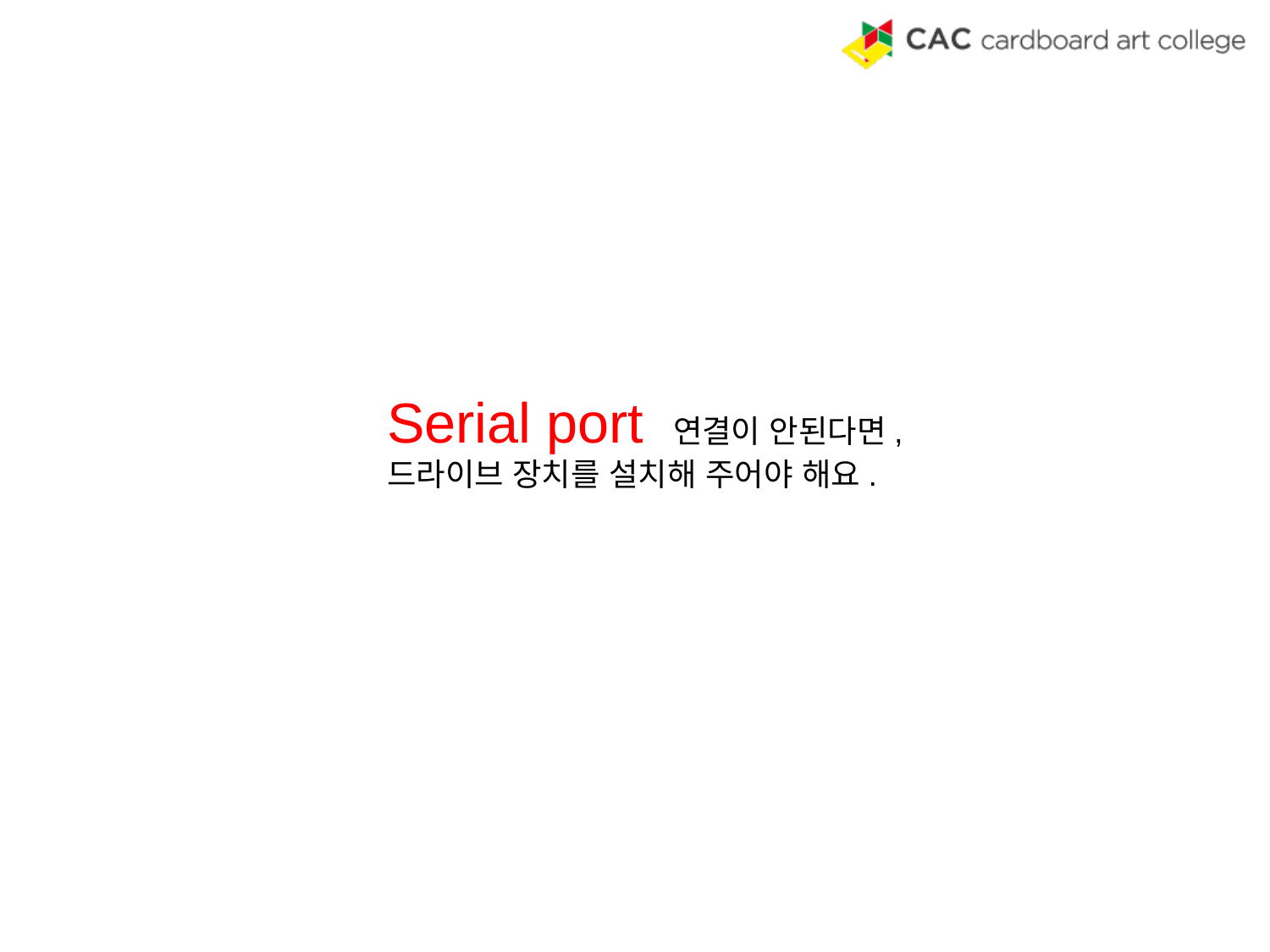

Serial port 연결이 안된다면,
드라이브 장치를 설치해 주어야 해요.